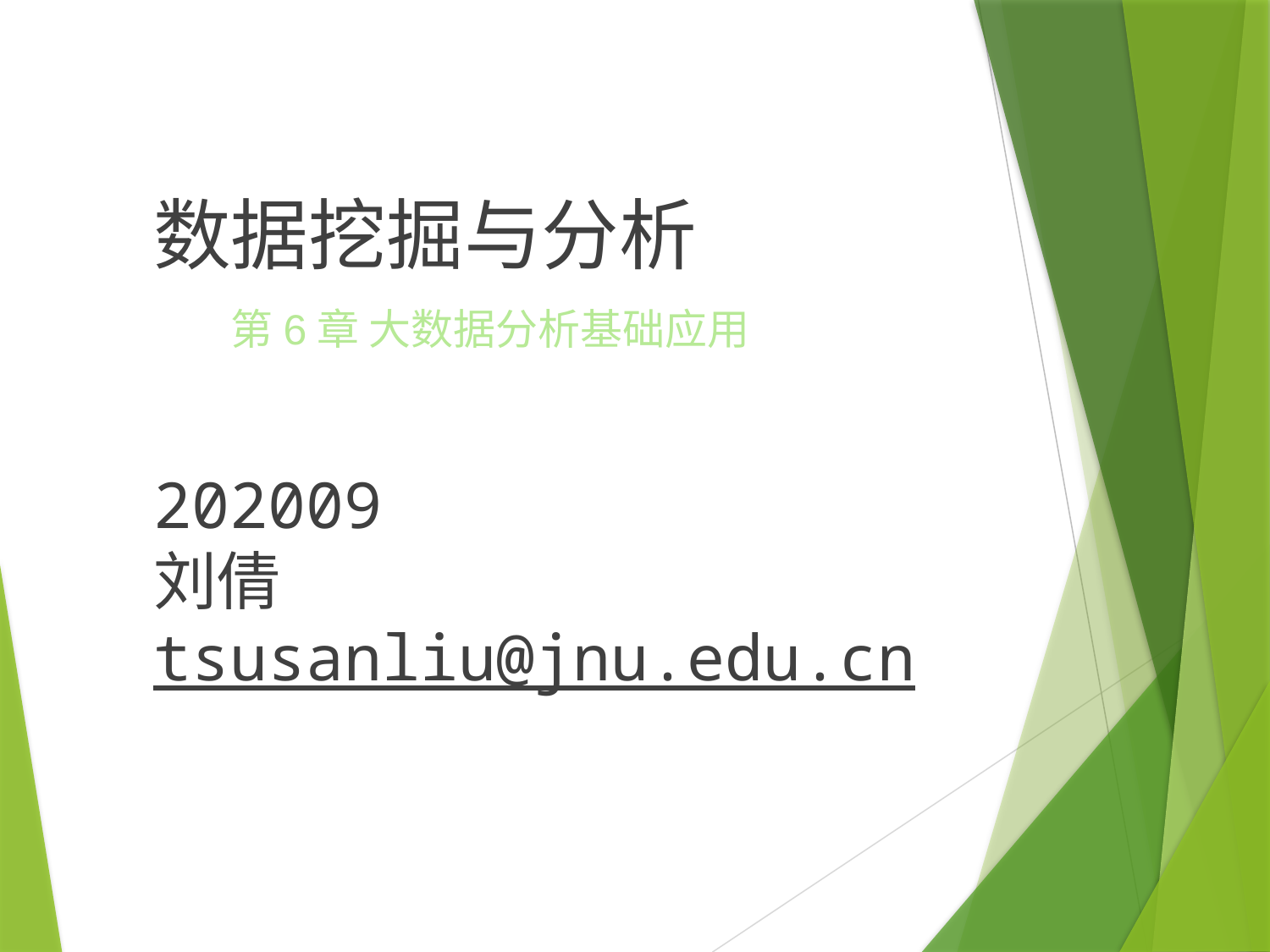

#
数据挖掘与分析

202009
刘倩
tsusanliu@jnu.edu.cn

第6章 大数据分析基础应用